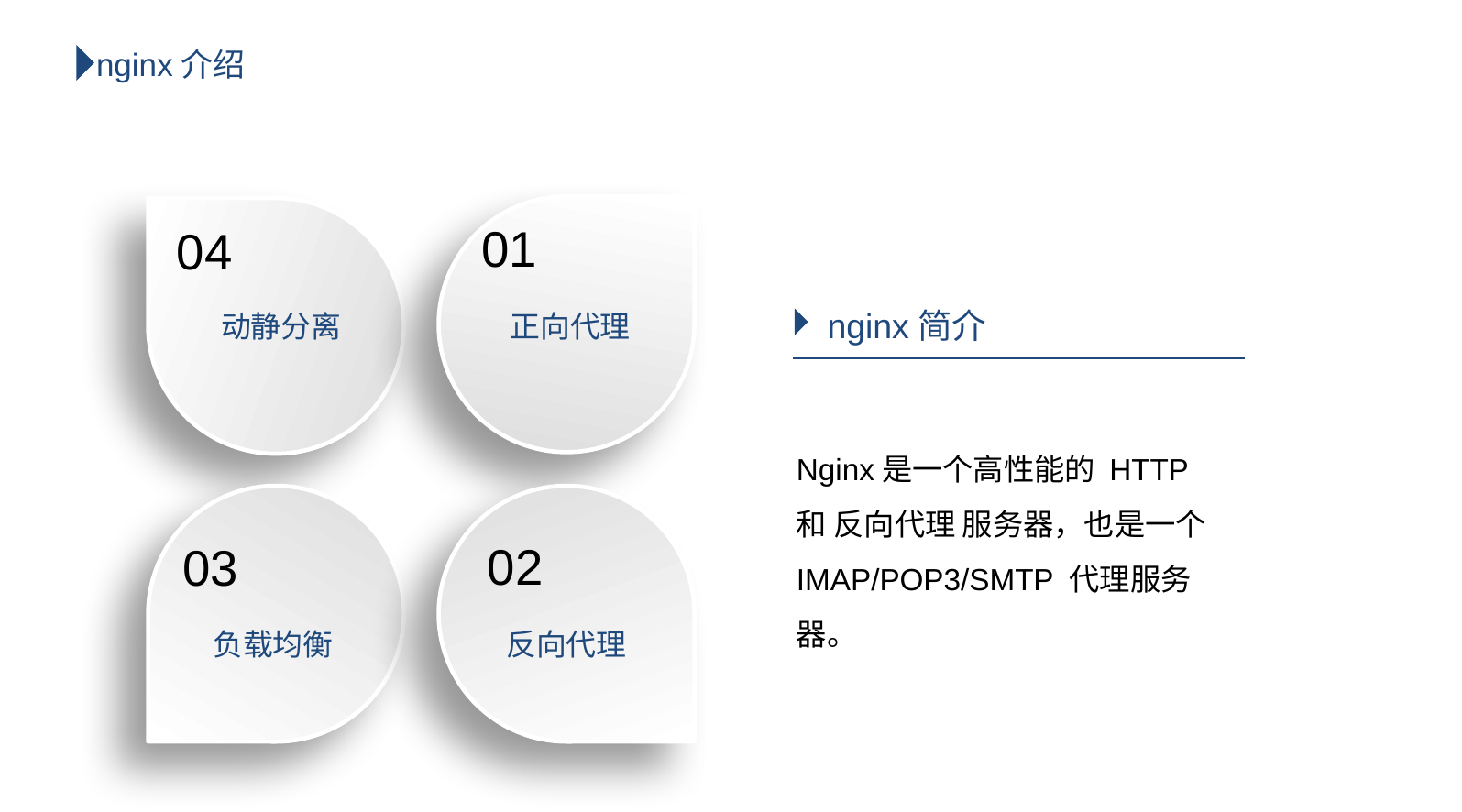

nginx介绍

01
正向代理

04
动静分离
nginx简介

Nginx是一个高性能的 HTTP 和 反向代理 服务器，也是一个 IMAP/POP3/SMTP 代理服务器。

03
负载均衡

02
反向代理